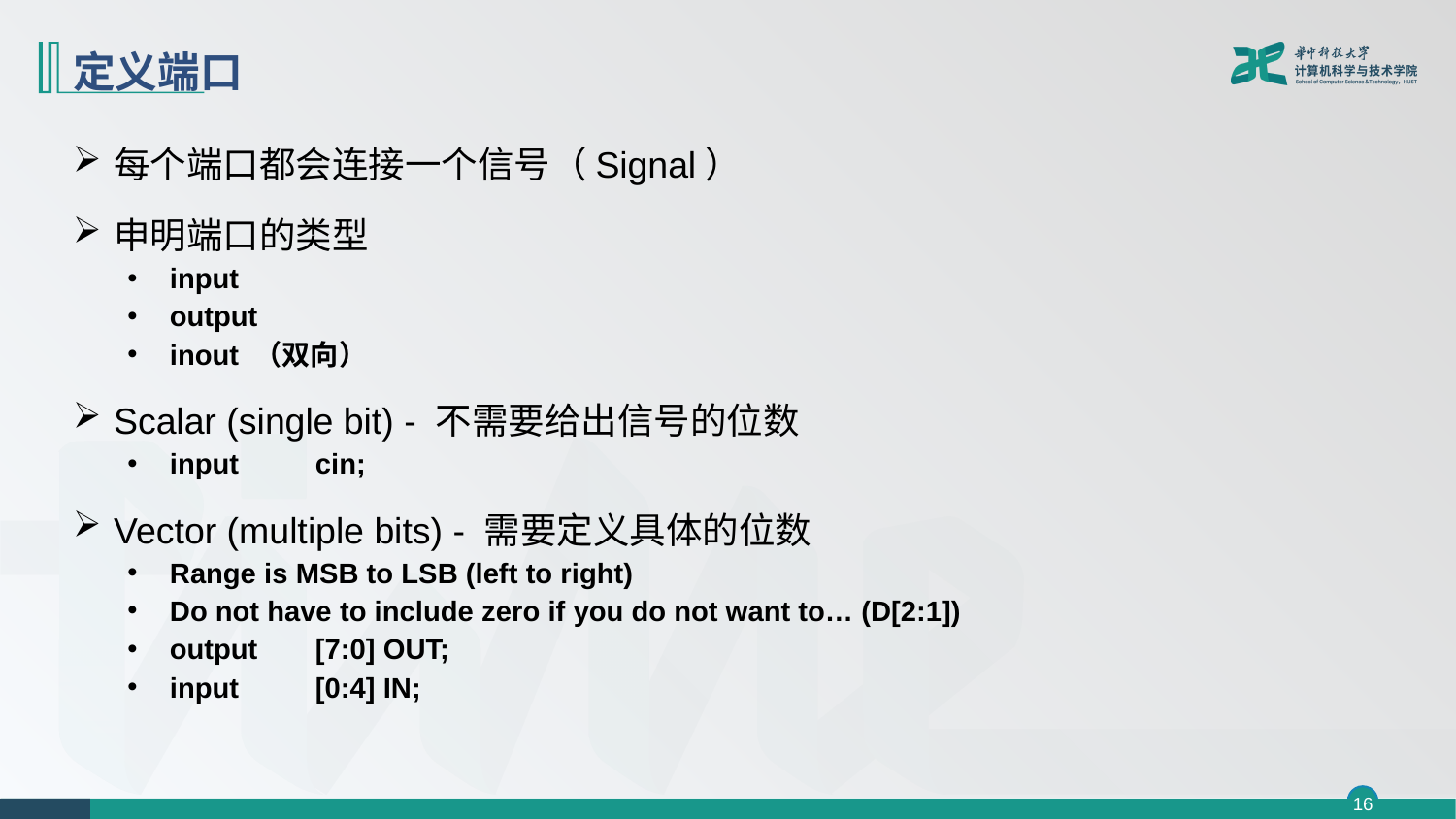

# 定义端口
每个端口都会连接一个信号（Signal）
申明端口的类型
input
output
inout （双向）
Scalar (single bit) - 不需要给出信号的位数
input 	cin;
Vector (multiple bits) - 需要定义具体的位数
Range is MSB to LSB (left to right)
Do not have to include zero if you do not want to… (D[2:1])
output 	[7:0] OUT;
input 	[0:4] IN;